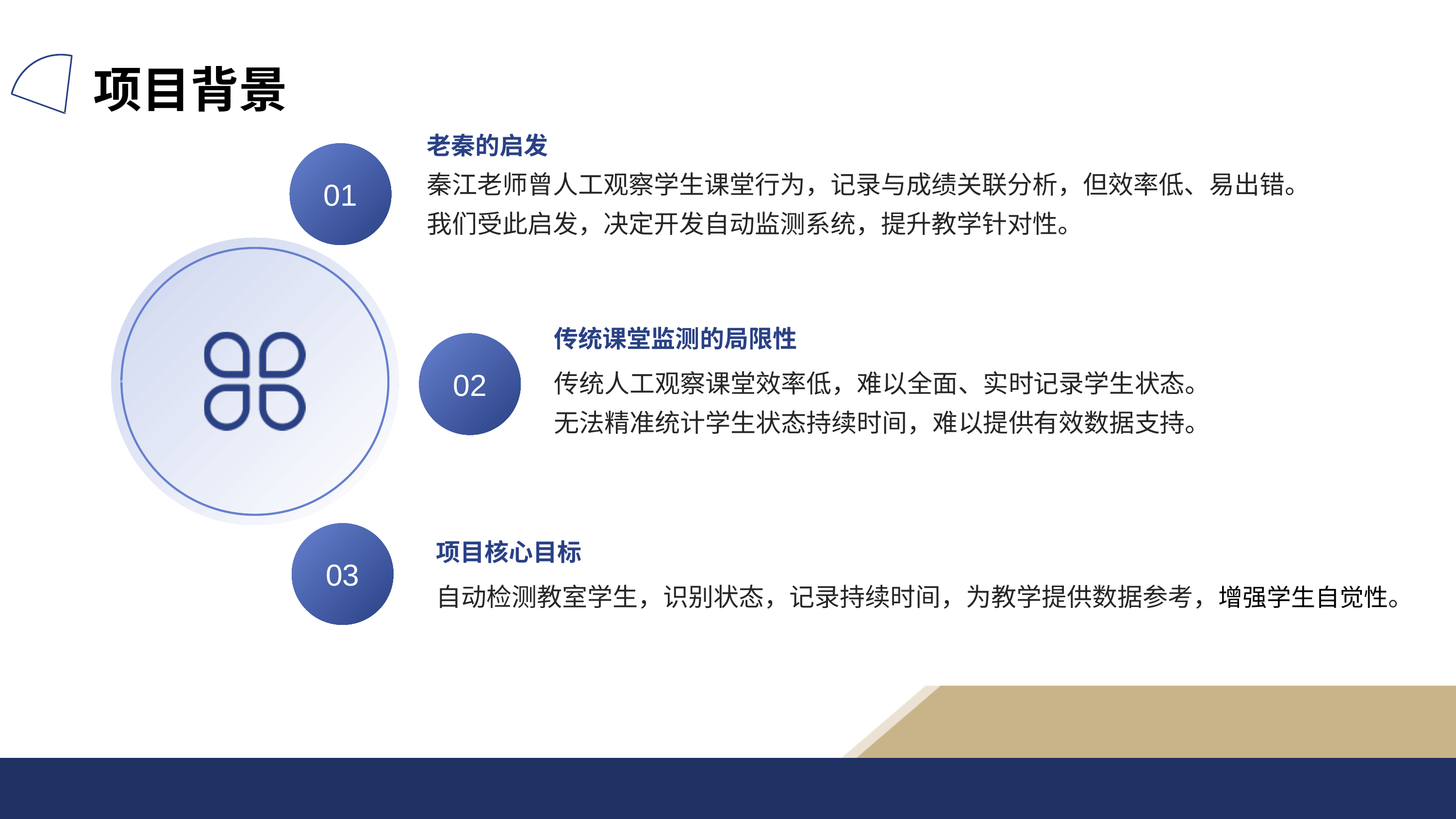

项目背景

老秦的启发

01

秦江老师曾人工观察学生课堂行为，记录与成绩关联分析，但效率低、易出错。
我们受此启发，决定开发自动监测系统，提升教学针对性。

传统课堂监测的局限性

02

传统人工观察课堂效率低，难以全面、实时记录学生状态。
无法精准统计学生状态持续时间，难以提供有效数据支持。

项目核心目标

03

自动检测教室学生，识别状态，记录持续时间，为教学提供数据参考，增强学生自觉性。